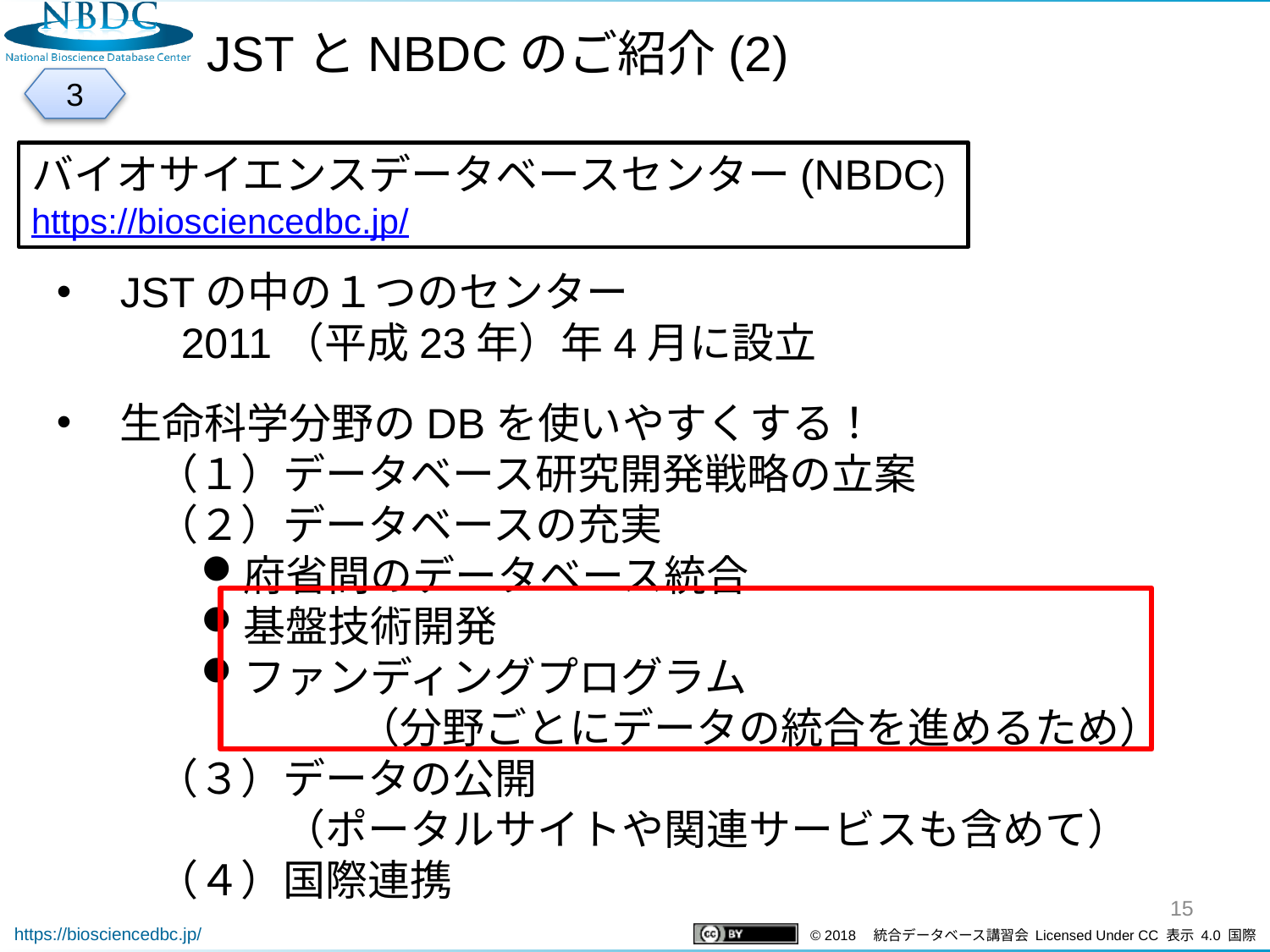

JSTとNBDCのご紹介(2)
3
バイオサイエンスデータベースセンター(NBDC)
https://biosciencedbc.jp/
JSTの中の１つのセンター
2011（平成23年）年4月に設立

生命科学分野のDBを使いやすくする！
（１）データベース研究開発戦略の立案
（２）データベースの充実
府省間のデータベース統合
基盤技術開発
ファンディングプログラム
　　　（分野ごとにデータの統合を進めるため）
（３）データの公開
　　　（ポータルサイトや関連サービスも含めて）
（４）国際連携

15